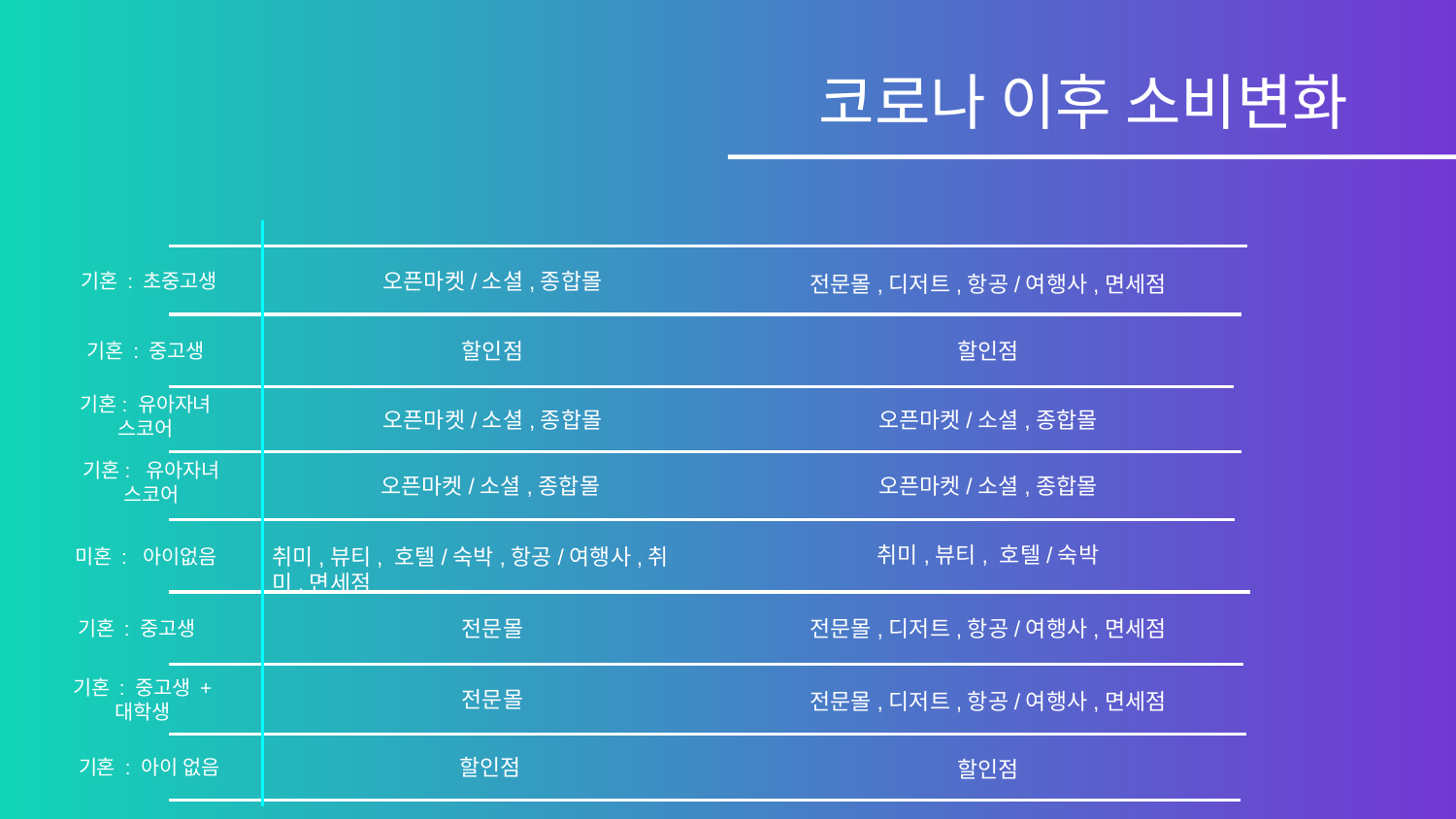

# 코로나 이후 소비변화
전문몰,디저트,항공/여행사,면세점
기혼 : 초중고생
오픈마켓/소셜,종합몰
할인점
할인점
기혼 : 중고생

기혼: 유아자녀 스코어
오픈마켓/소셜,종합몰
오픈마켓/소셜,종합몰
기혼:  유아자녀 스코어
오픈마켓/소셜,종합몰
오픈마켓/소셜,종합몰
취미,뷰티, 호텔/숙박
취미,뷰티, 호텔/숙박,항공/여행사,취미,면세점
미혼 :  아이없음
전문몰,디저트,항공/여행사,면세점
전문몰
기혼 : 중고생
전문몰,디저트,항공/여행사,면세점
기혼 : 중고생 + 대학생
전문몰
할인점
기혼 : 아이 없음
할인점